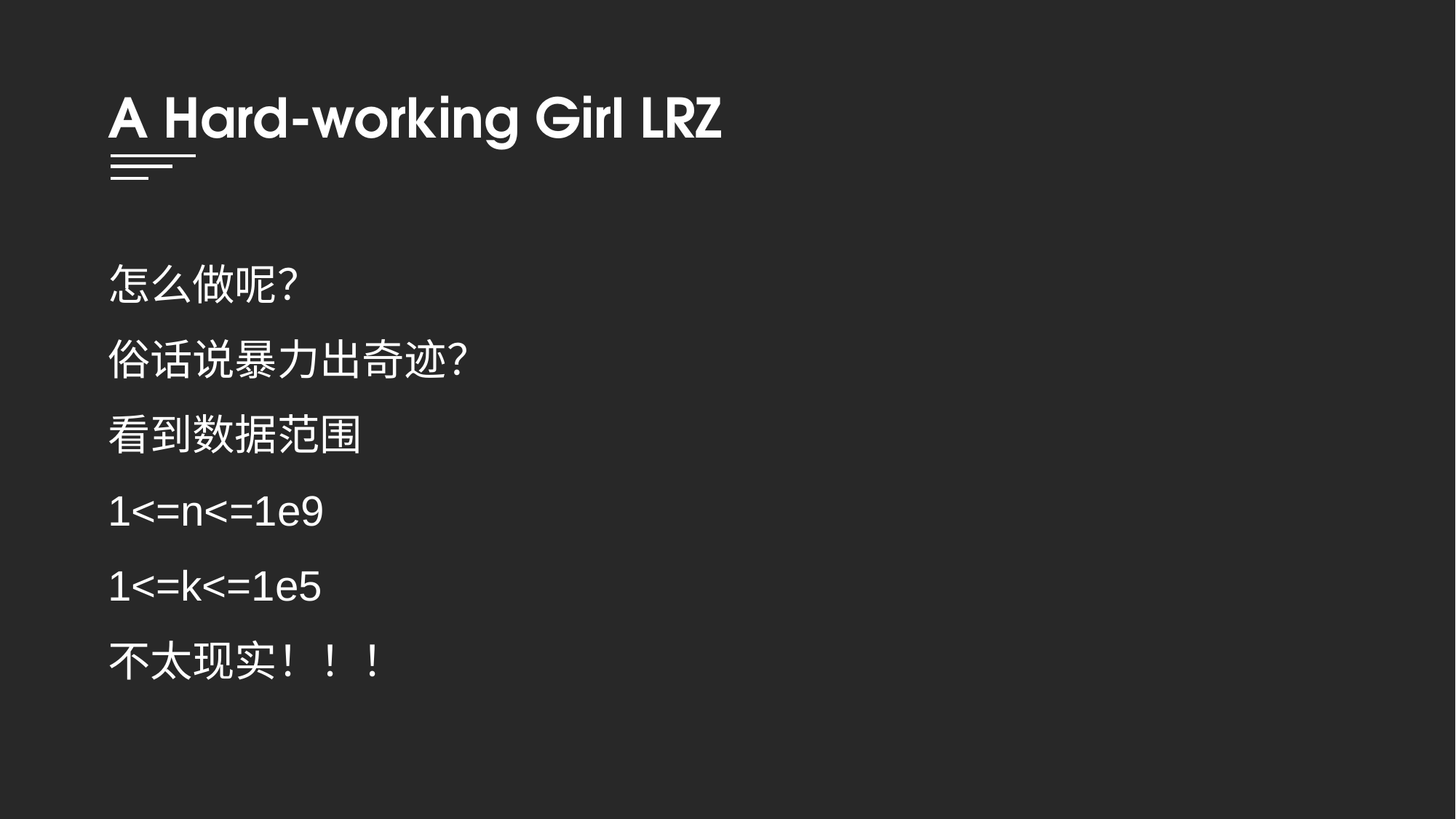

A Hard-working Girl LRZ
怎么做呢？
俗话说暴力出奇迹？
看到数据范围
1<=n<=1e9
1<=k<=1e5
不太现实！！！